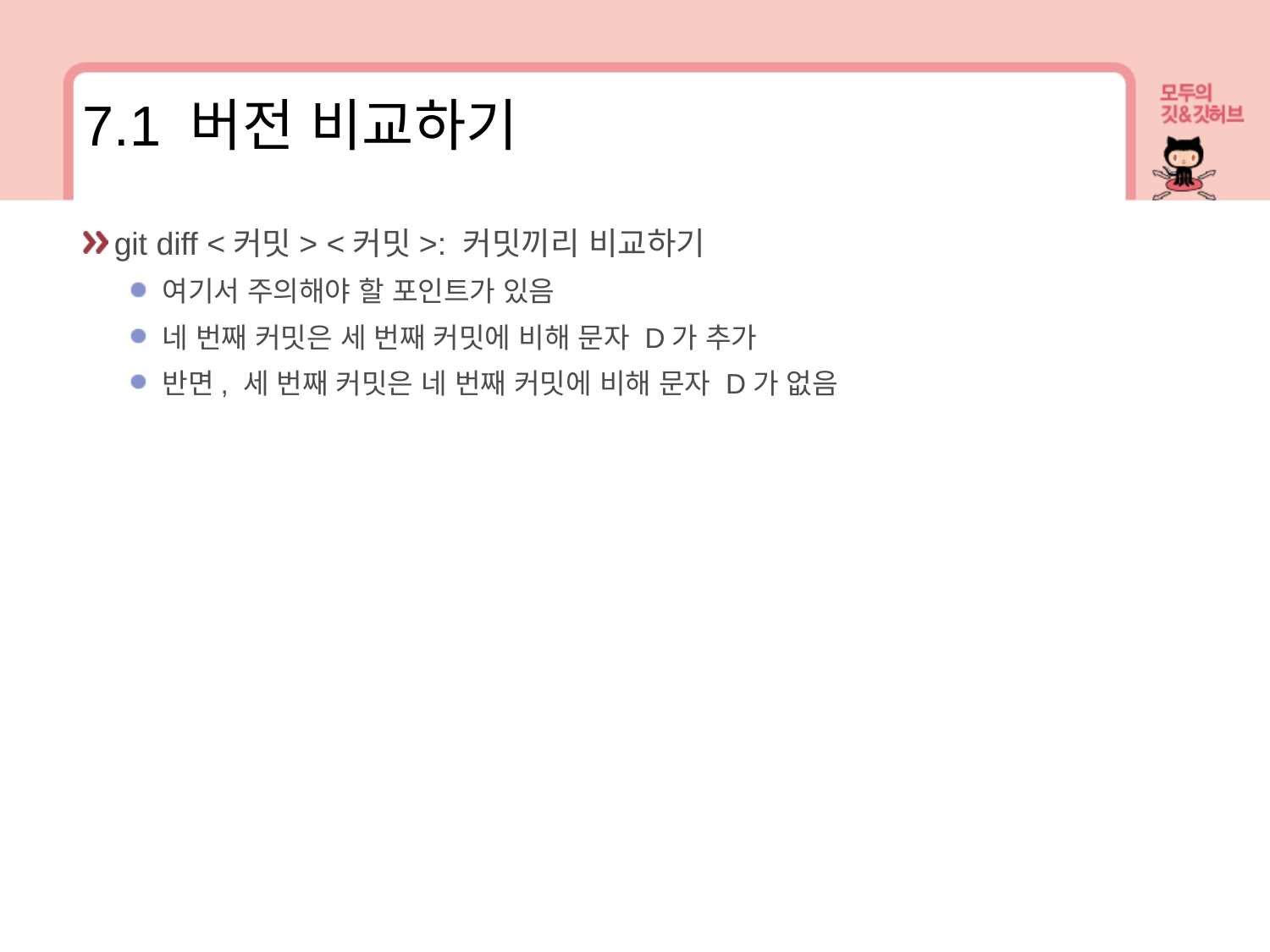

7.1 버전 비교하기
git diff <커밋> <커밋>: 커밋끼리 비교하기
여기서 주의해야 할 포인트가 있음
네 번째 커밋은 세 번째 커밋에 비해 문자 D가 추가
반면, 세 번째 커밋은 네 번째 커밋에 비해 문자 D가 없음